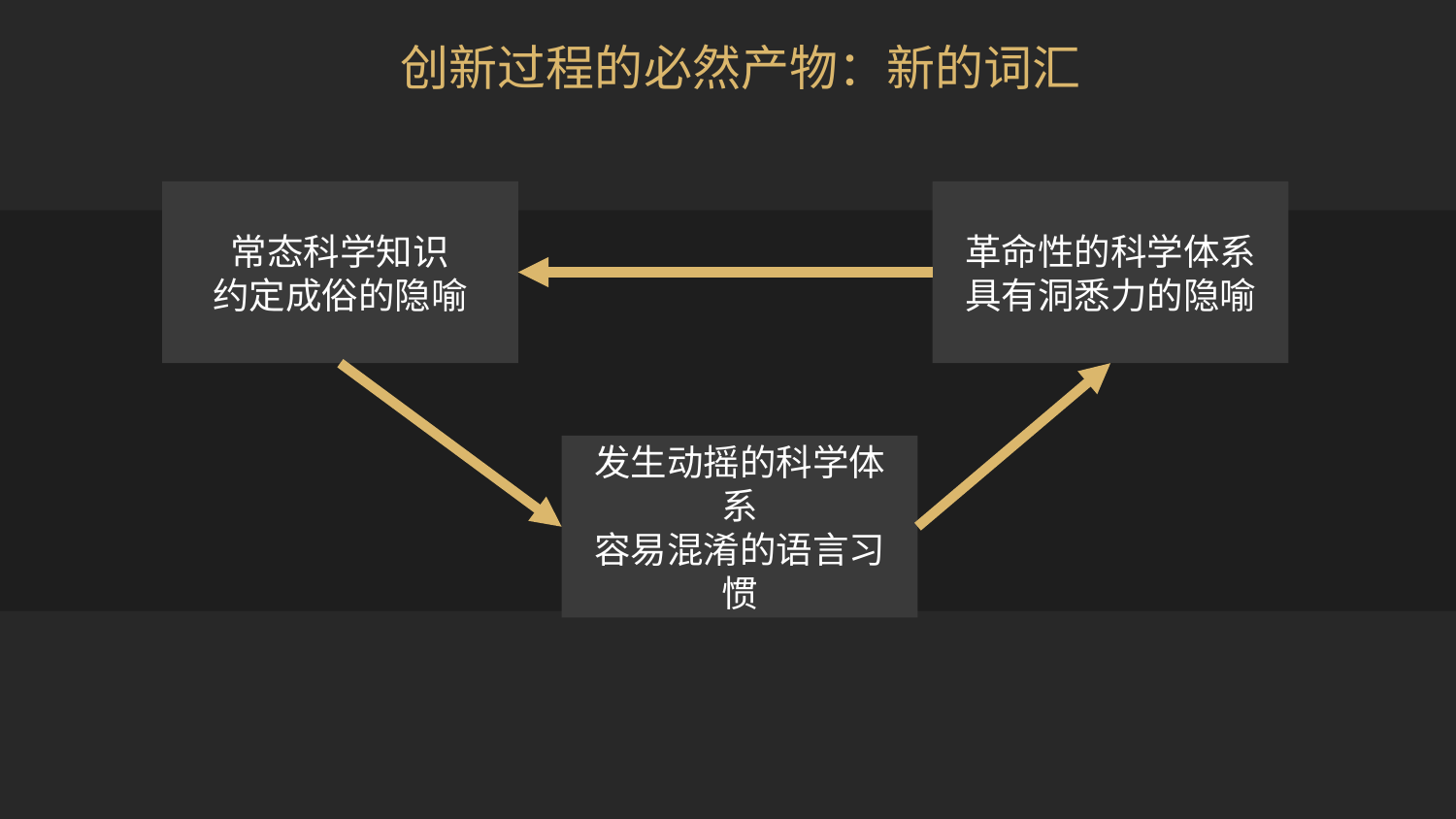

# 创新过程的必然产物：新的词汇
常态科学知识
约定成俗的隐喻
革命性的科学体系
具有洞悉力的隐喻
发生动摇的科学体系
容易混淆的语言习惯